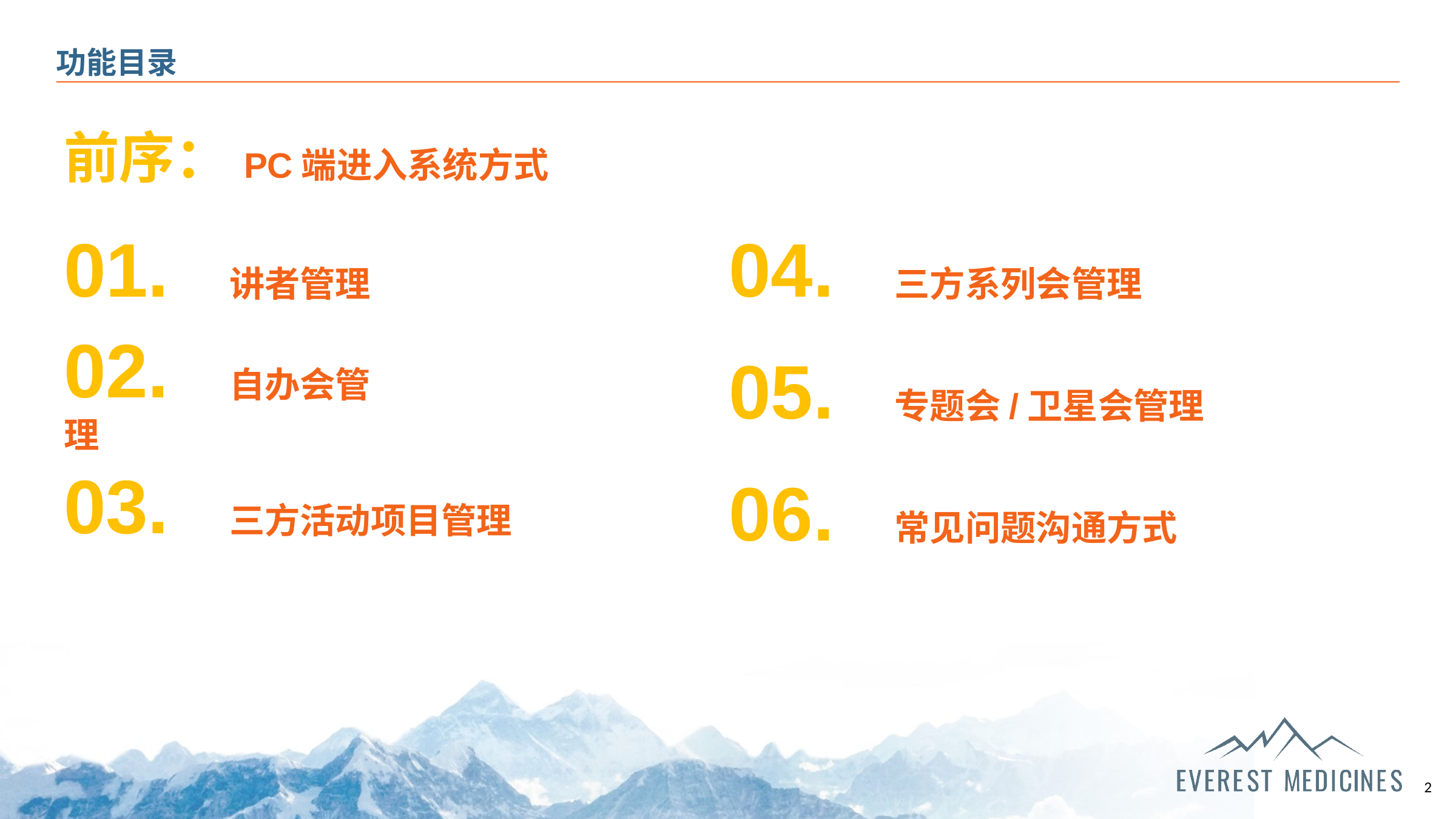

# 功能目录
前序：PC端进入系统方式
01.  讲者管理
04.  三方系列会管理
02.  自办会管理
05.  专题会/卫星会管理
03.  三方活动项目管理
06.  常见问题沟通方式
2